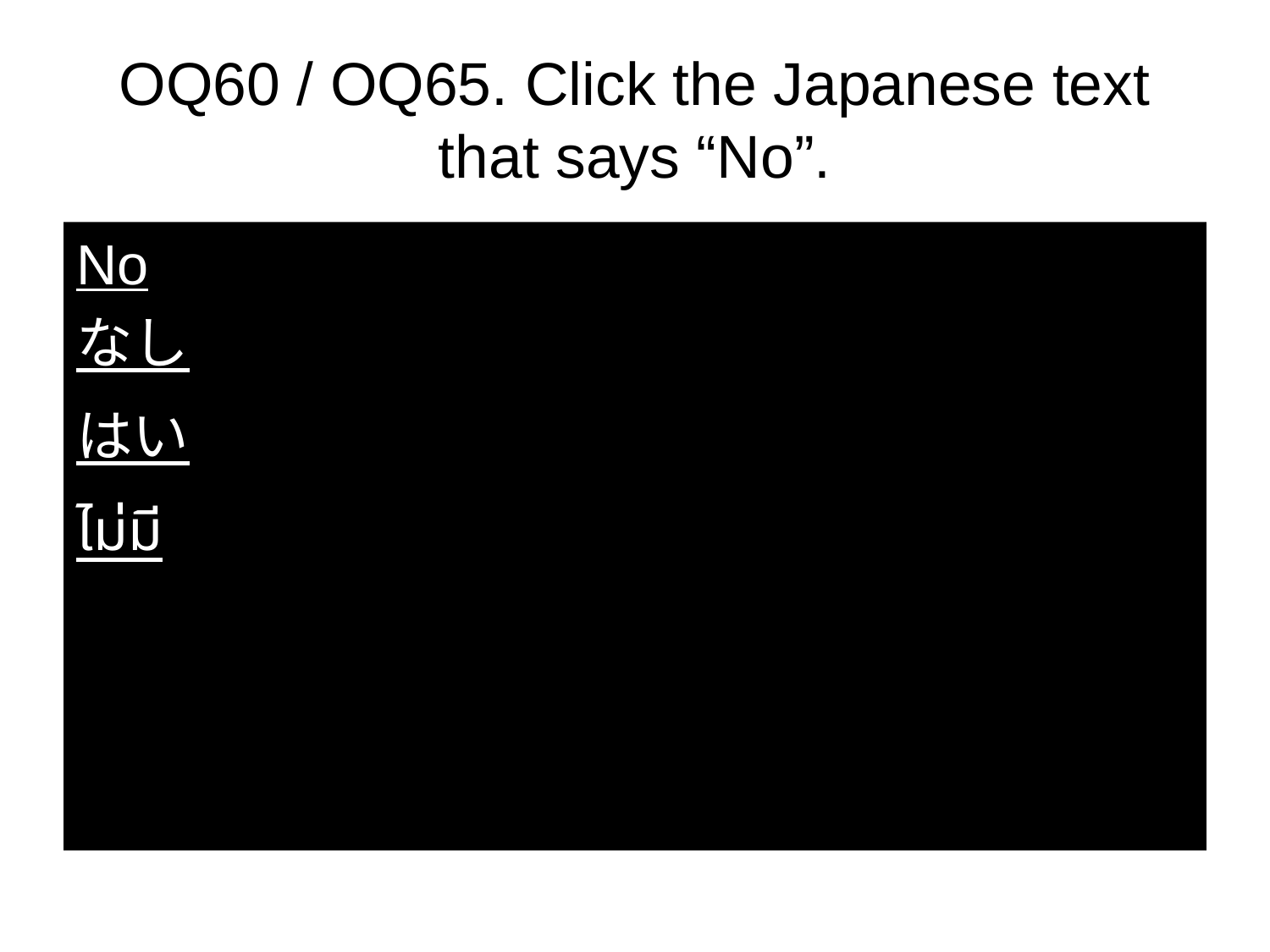

# OQ60 / OQ65. Click the Japanese text that says “No”.
No
なし
はい
ไม่มี